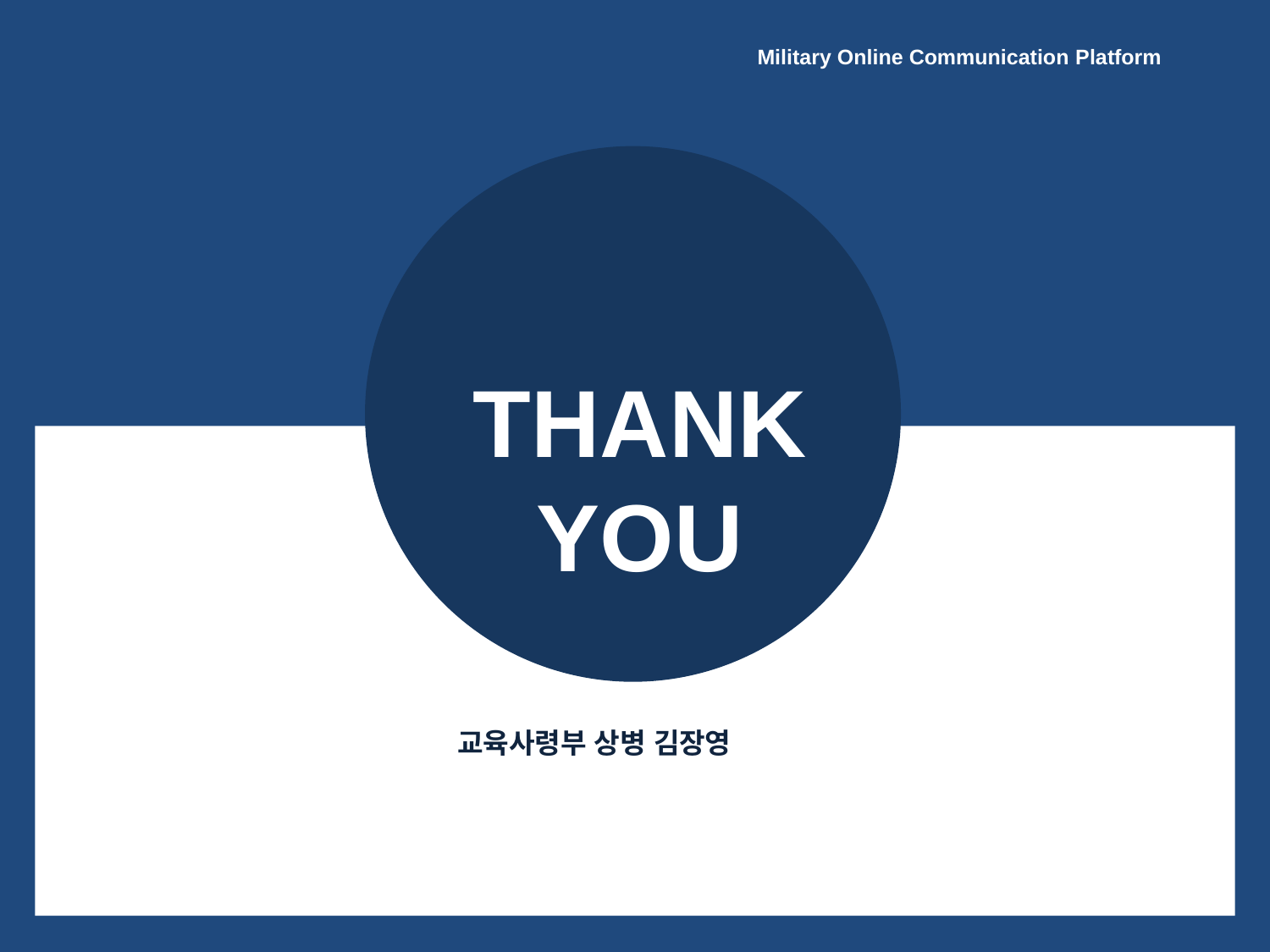

Military Online Communication Platform

THANK
YOU

교육사령부 상병 김장영